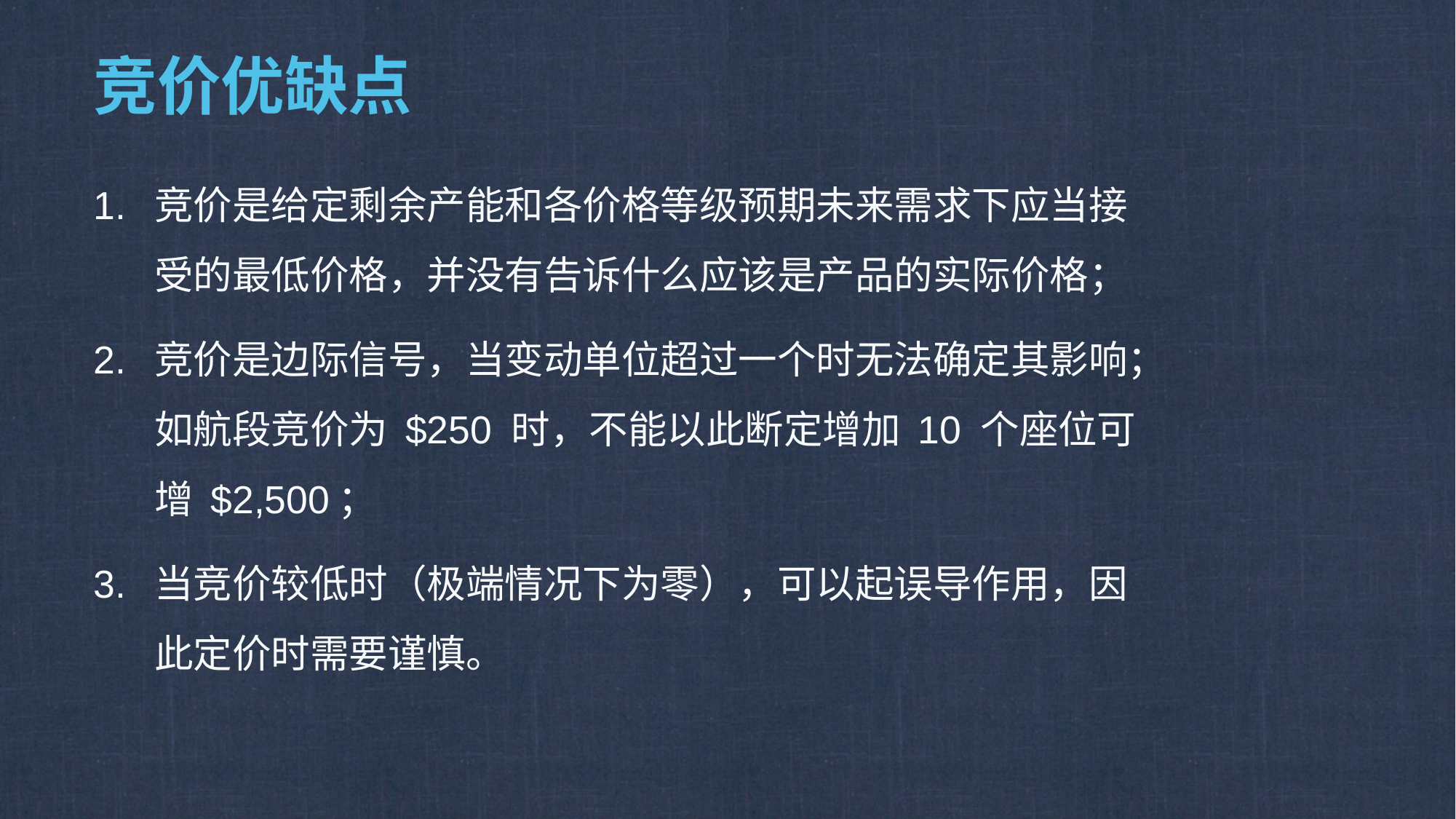

# 竞价优缺点
竞价是给定剩余产能和各价格等级预期未来需求下应当接受的最低价格，并没有告诉什么应该是产品的实际价格；
竞价是边际信号，当变动单位超过一个时无法确定其影响；如航段竞价为 $250 时，不能以此断定增加 10 个座位可增 $2,500；
当竞价较低时（极端情况下为零），可以起误导作用，因此定价时需要谨慎。